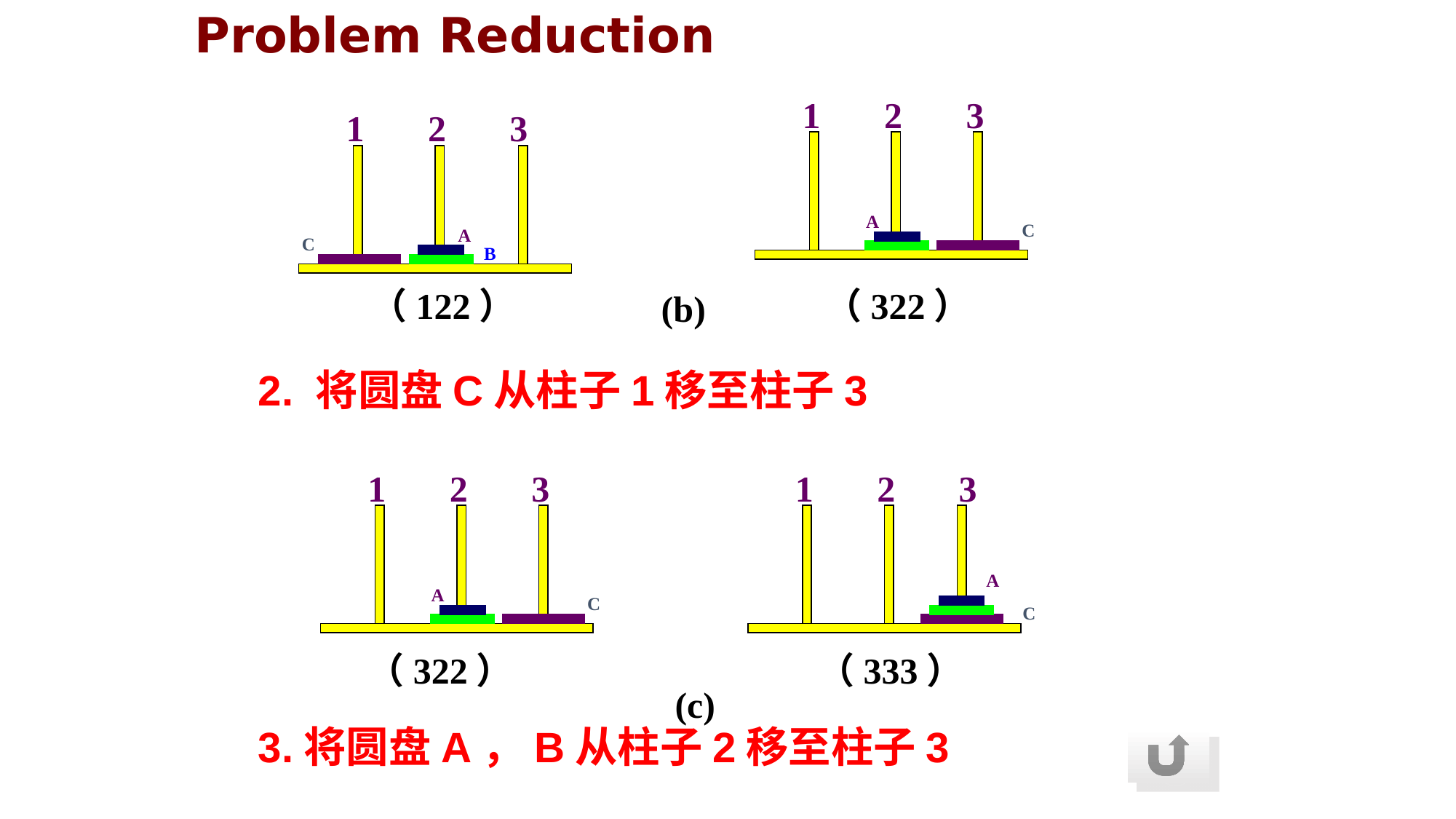

Problem Reduction
1       2       3
1       2       3

A
C
B

2. 将圆盘C从柱子1移至柱子3

3.将圆盘A，B从柱子2移至柱子3

A
C
B

（122）
（322）
(b)
1       2       3

A
C
B

1       2       3

A
B

C

（322）
（333）
(c)